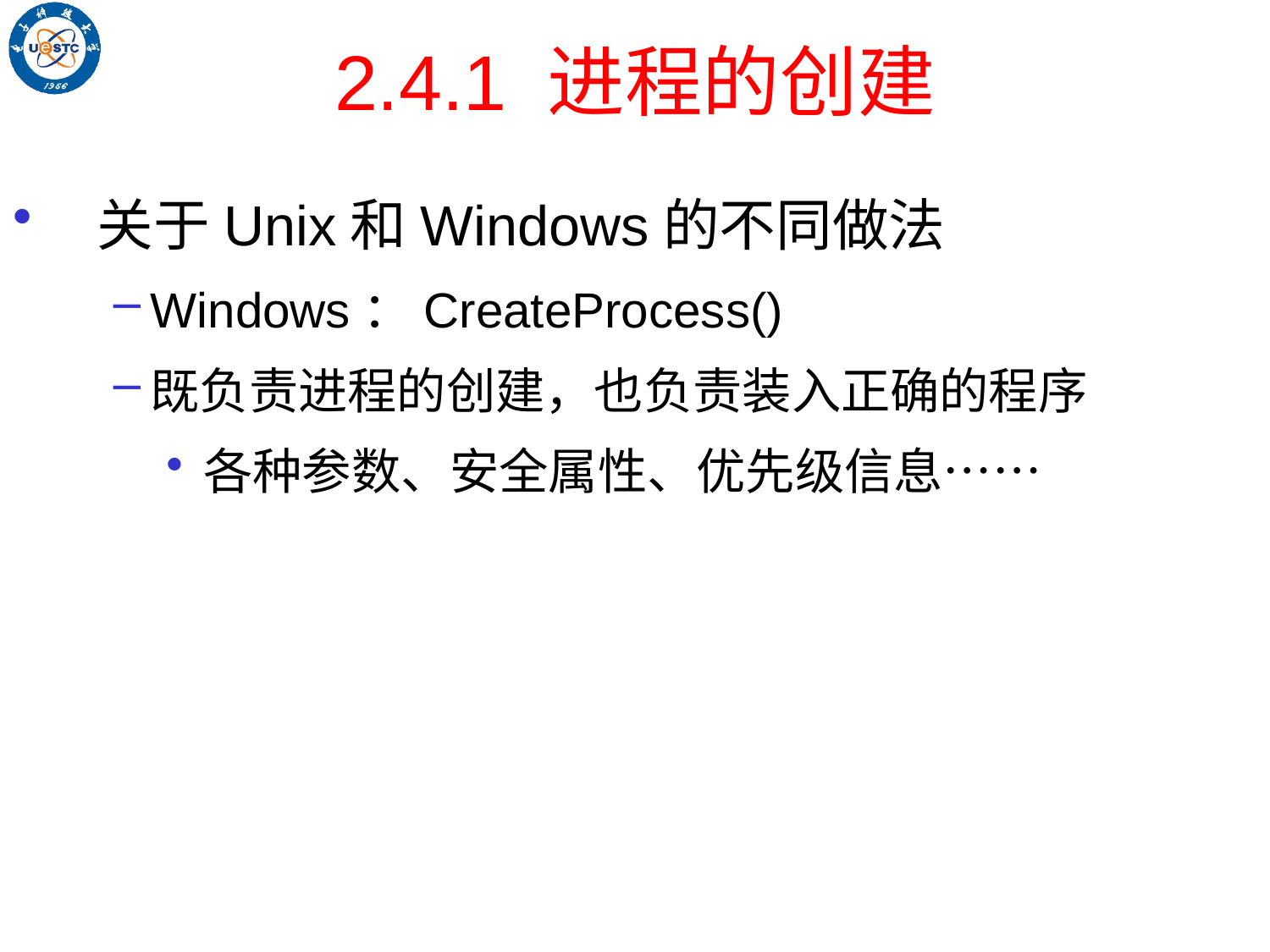

# 2.4.1 进程的创建
关于Unix和Windows的不同做法
Windows：CreateProcess()
既负责进程的创建，也负责装入正确的程序
各种参数、安全属性、优先级信息……